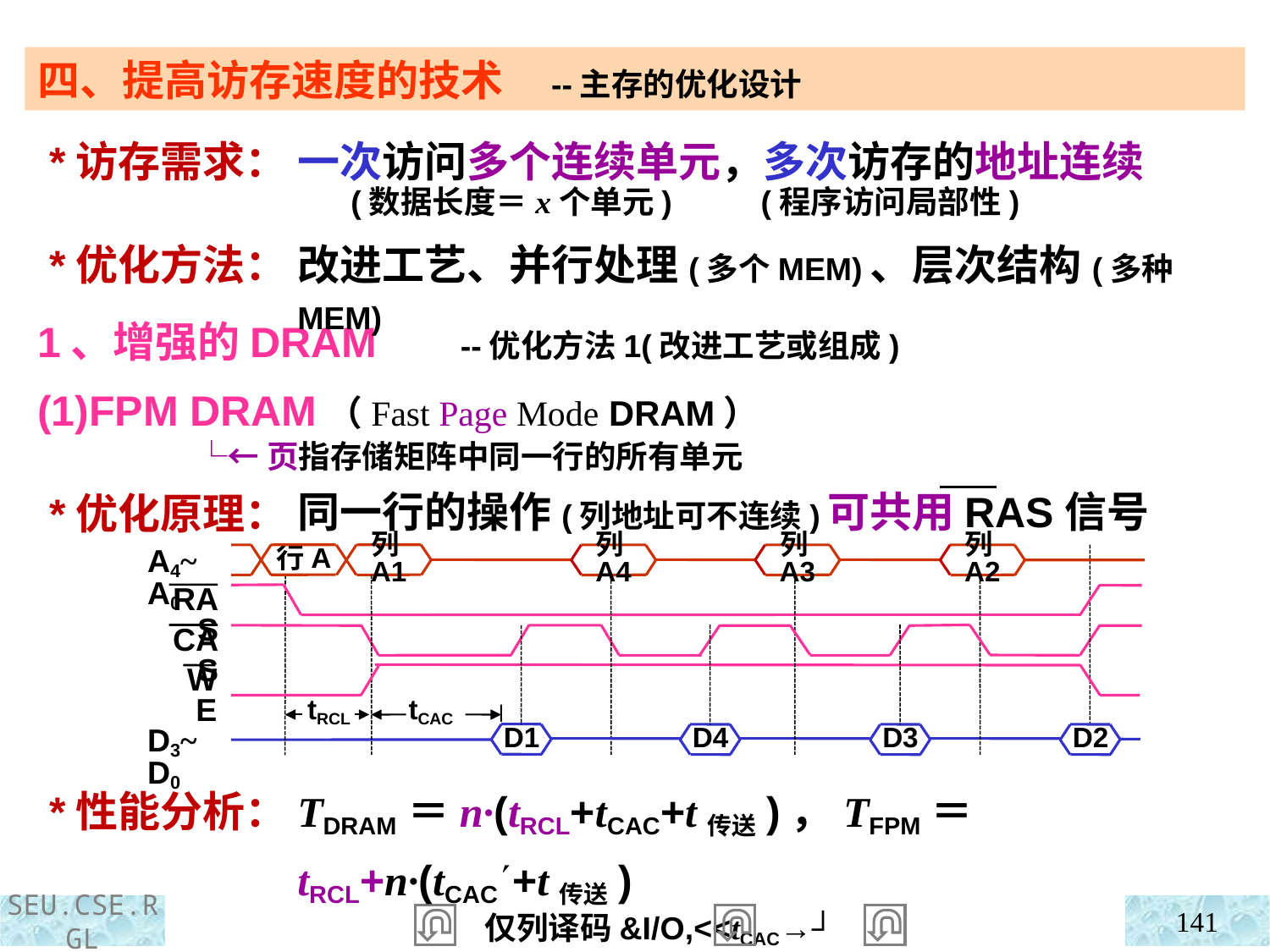

四、提高访存速度的技术    --主存的优化设计
 *访存需求：

 *优化方法：
一次访问多个连续单元，多次访存的地址连续
      (数据长度＝x个单元)          (程序访问局部性)
改进工艺、并行处理(多个MEM)、层次结构(多种MEM)
1、增强的DRAM       --优化方法1(改进工艺或组成)
(1)FPM DRAM（Fast Page Mode DRAM）
                      └←页指存储矩阵中同一行的所有单元
 *优化原理：
同一行的操作(列地址可不连续)可共用RAS信号
A4~A0

行A

列A1

列A4

列A3

列A2

RAS

CAS

WE

tRCL
tCAC

D3~D0

D1

D4

D3

D2

TDRAM＝n·(tRCL+tCAC+t传送)，TFPM＝tRCL+n·(tCAC′+t传送)
                         仅列译码&I/O,<<tCAC→┘
 *性能分析：
141